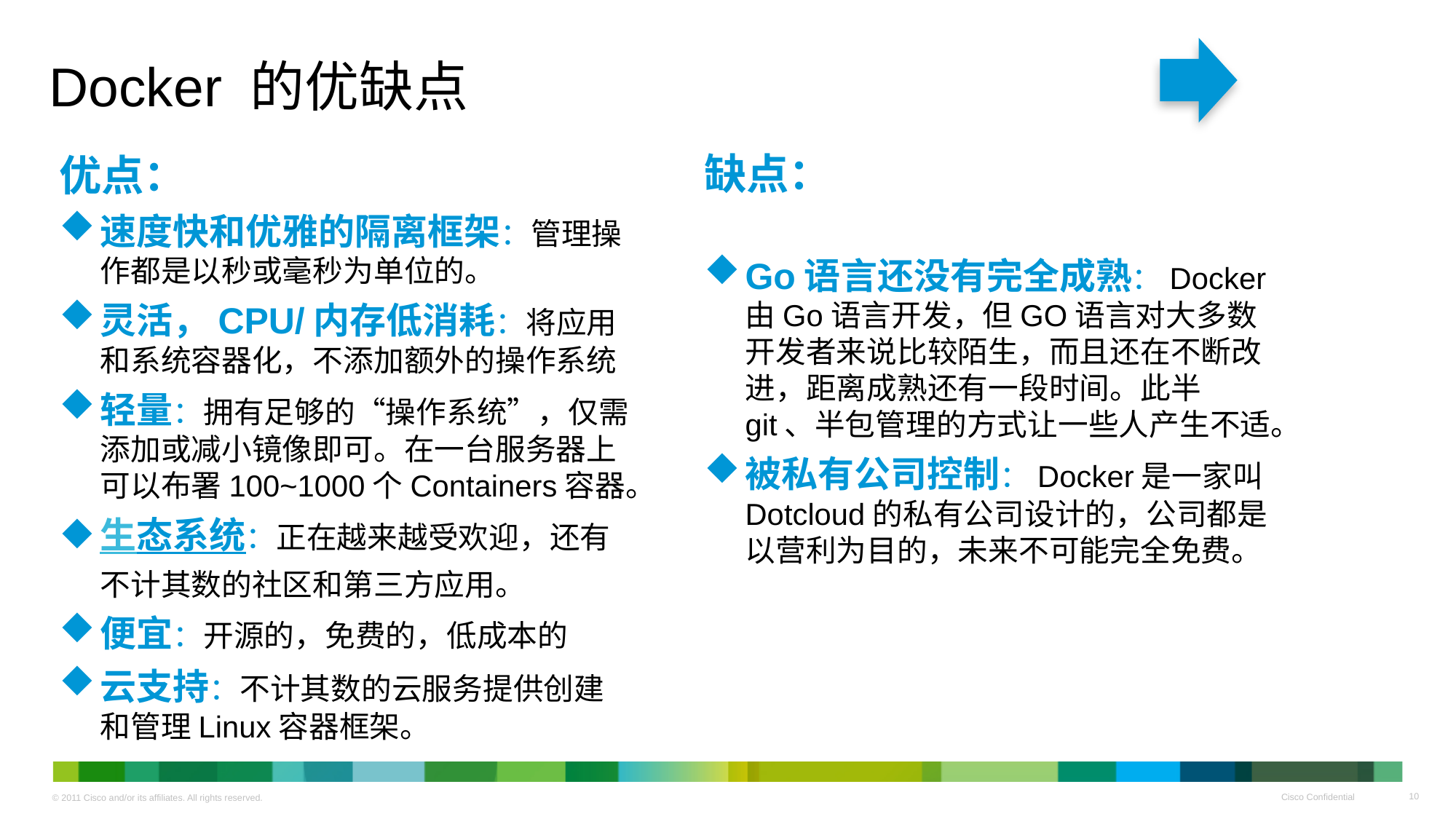

# Docker 的优缺点

缺点：

Go语言还没有完全成熟：Docker由Go语言开发，但GO语言对大多数开发者来说比较陌生，而且还在不断改进，距离成熟还有一段时间。此半git、半包管理的方式让一些人产生不适。
被私有公司控制：Docker是一家叫Dotcloud的私有公司设计的，公司都是以营利为目的，未来不可能完全免费。
优点：
速度快和优雅的隔离框架：管理操作都是以秒或毫秒为单位的。
灵活，CPU/内存低消耗：将应用和系统容器化，不添加额外的操作系统
轻量：拥有足够的“操作系统”，仅需添加或减小镜像即可。在一台服务器上可以布署100~1000个Containers容器。
生态系统：正在越来越受欢迎，还有不计其数的社区和第三方应用。
便宜：开源的，免费的，低成本的
云支持：不计其数的云服务提供创建和管理Linux容器框架。